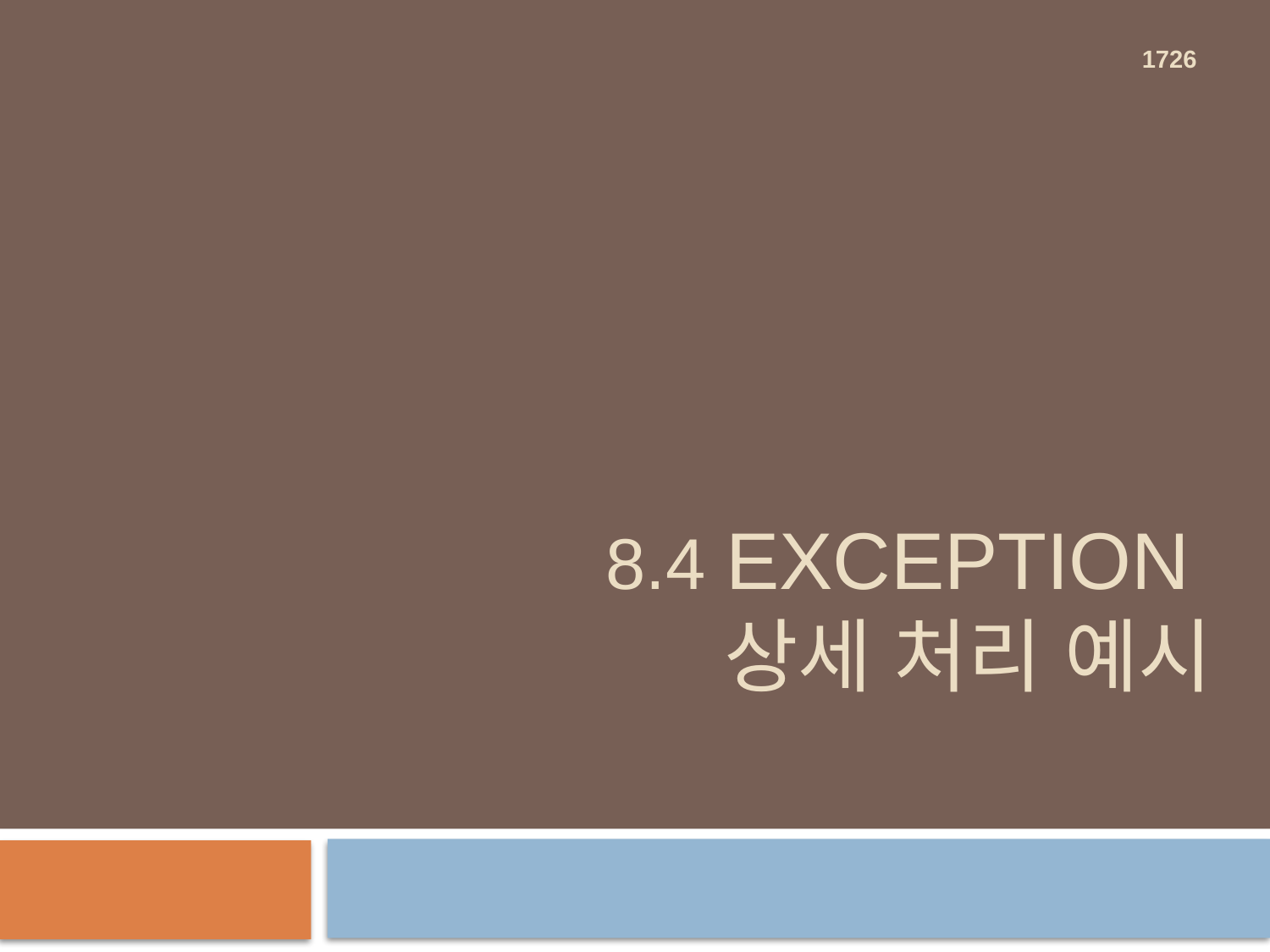

1726
# 8.4 Exception 상세 처리 예시